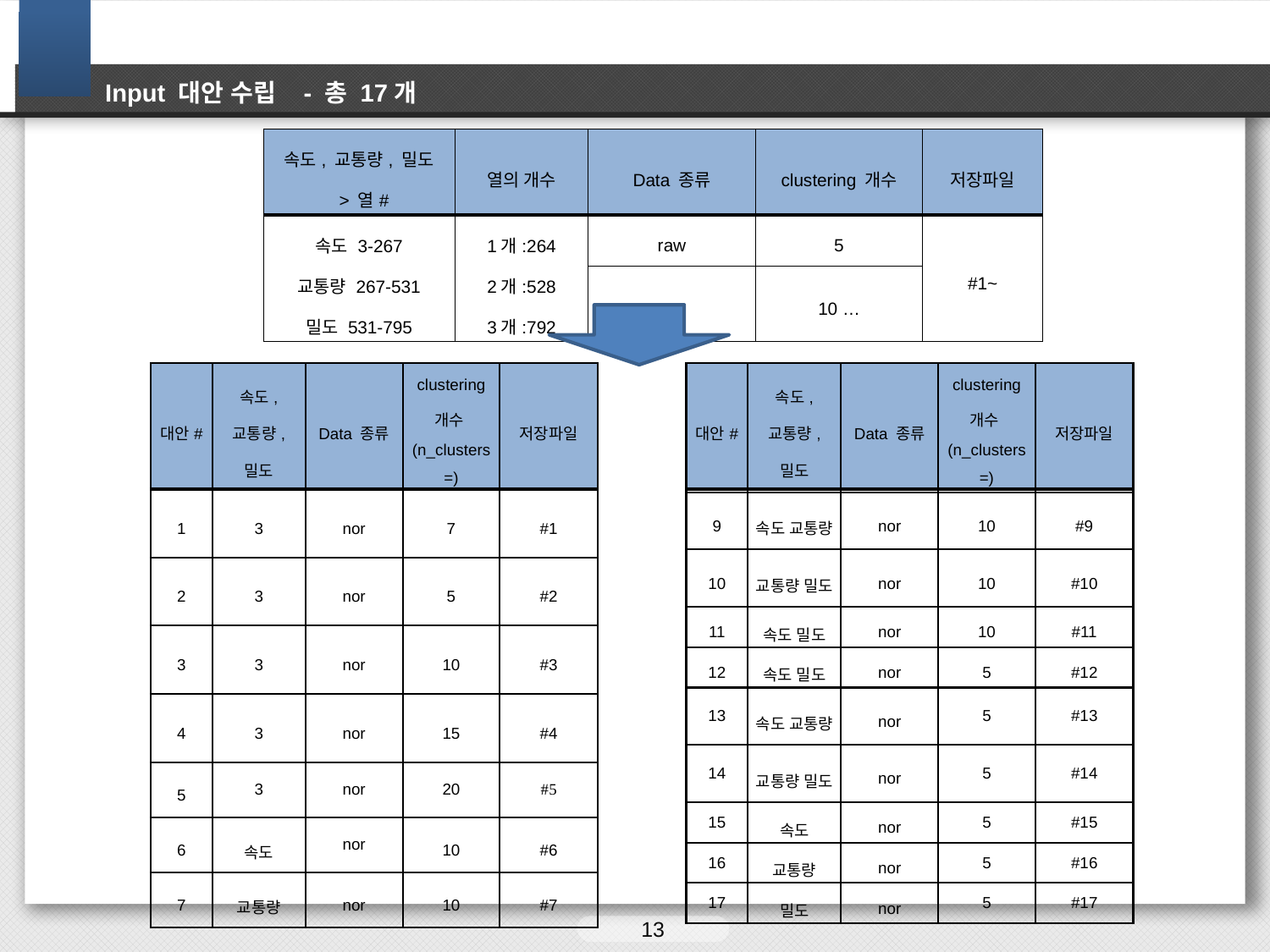

# Input 대안 수립   - 총 17개
| 속도, 교통량, 밀도 > 열# | 열의 개수 | Data 종류 | clustering 개수 | 저장파일 |
| --- | --- | --- | --- | --- |
| 속도 3-267 교통량 267-531 밀도 531-795 | 1개:264 2개:528 3개:792 | raw | 5 | #1~ |
|  |  | nor | 10 … |  |

| 대안# | 속도, 교통량, 밀도 | Data 종류 | clustering 개수(n\_clusters =) | 저장파일 |
| --- | --- | --- | --- | --- |
| 1 | 3 | nor | 7 | #1 |
| 2 | 3 | nor | 5 | #2 |
| 3 | 3 | nor | 10 | #3 |
| 4 | 3 | nor | 15 | #4 |
| 5 | 3 | nor | 20 | #5 |
| 6 | 속도 | nor | 10 | #6 |
| 7 | 교통량 | nor | 10 | #7 |
| 대안# | 속도, 교통량, 밀도 | Data 종류 | clustering 개수(n\_clusters =) | 저장파일 |
| --- | --- | --- | --- | --- |
| 8 | 밀도 | nor | 10 | #8 |
| --- | --- | --- | --- | --- |
| 9 | 속도 교통량 | nor | 10 | #9 |
| 10 | 교통량 밀도 | nor | 10 | #10 |
| 11 | 속도 밀도 | nor | 10 | #11 |
| 12 | 속도 밀도 | nor | 5 | #12 |
| 13 | 속도 교통량 | nor | 5 | #13 |
| 14 | 교통량 밀도 | nor | 5 | #14 |
| 15 | 속도 | nor | 5 | #15 |
| 16 | 교통량 | nor | 5 | #16 |
| 17 | 밀도 | nor | 5 | #17 |
13